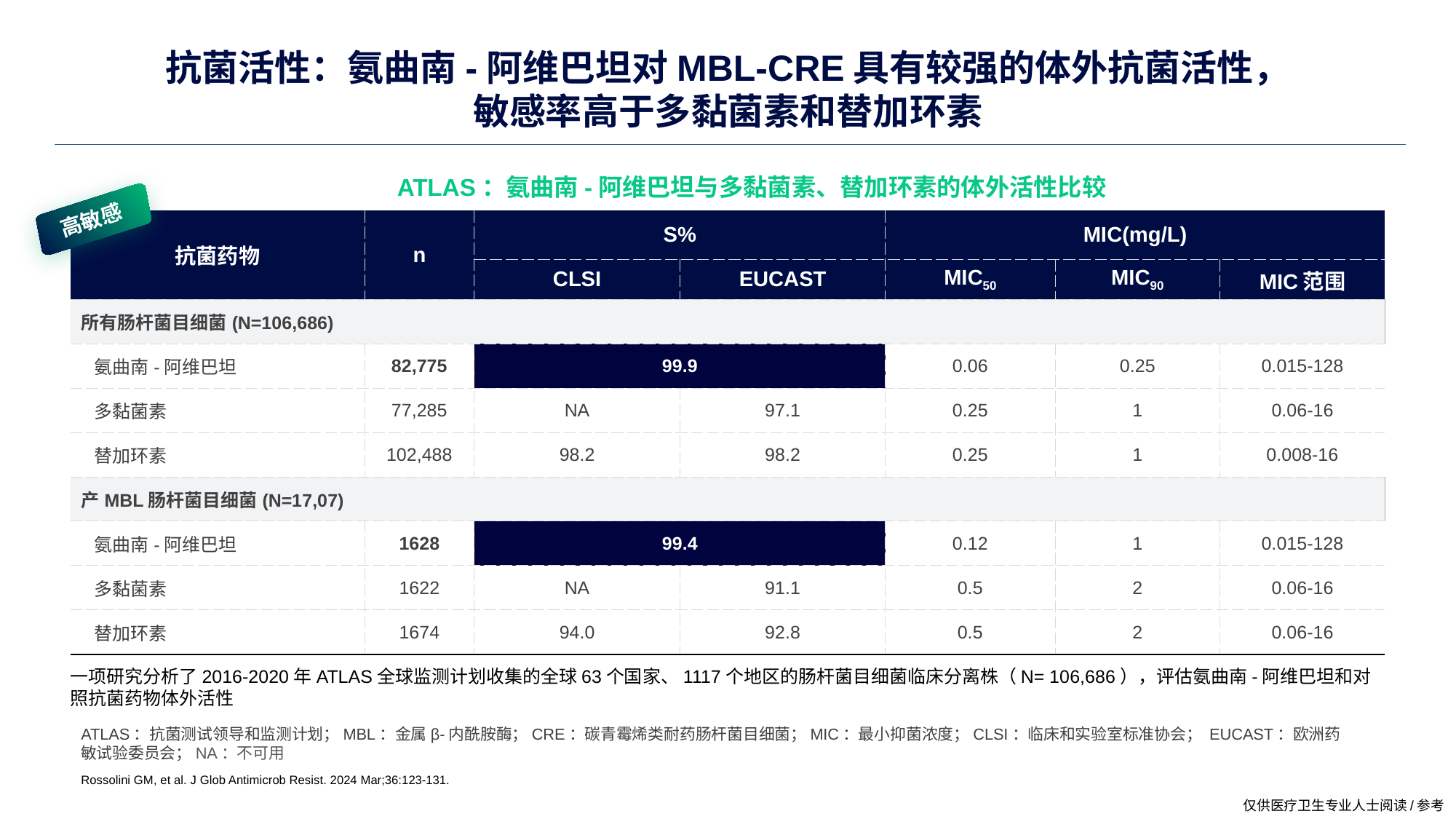

# 抗菌活性：氨曲南-阿维巴坦️对MBL-CRE具有较强的体外抗菌活性， 敏感率高于多黏菌素和替加环素
ATLAS：氨曲南-阿维巴坦与多黏菌素、替加环素的体外活性比较

高敏感
| 抗菌药物 | n | S% |  | MIC(mg/L) |  |  |
| --- | --- | --- | --- | --- | --- | --- |
|  |  | CLSI | EUCAST | MIC50 | MIC90 | MIC范围 |
| 所有肠杆菌目细菌(N=106,686) |  |  |  |  |  |  |
| 氨曲南-阿维巴坦 | 82,775 | 99.9 |  | 0.06 | 0.25 | 0.015-128 |
| 多黏菌素 | 77,285 | NA | 97.1 | 0.25 | 1 | 0.06-16 |
| 替加环素 | 102,488 | 98.2 | 98.2 | 0.25 | 1 | 0.008-16 |
| 产MBL肠杆菌目细菌(N=17,07) |  |  |  |  |  |  |
| 氨曲南-阿维巴坦 | 1628 | 99.4 |  | 0.12 | 1 | 0.015-128 |
| 多黏菌素 | 1622 | NA | 91.1 | 0.5 | 2 | 0.06-16 |
| 替加环素 | 1674 | 94.0 | 92.8 | 0.5 | 2 | 0.06-16 |
一项研究分析了2016-2020年ATLAS全球监测计划收集的全球63个国家、1117个地区的肠杆菌目细菌临床分离株（N= 106,686），评估氨曲南-阿维巴坦和对照抗菌药物体外活性
ATLAS：抗菌测试领导和监测计划；MBL：金属β-内酰胺酶；CRE：碳青霉烯类耐药肠杆菌目细菌；MIC：最小抑菌浓度；CLSI：临床和实验室标准协会； EUCAST：欧洲药敏试验委员会；NA：不可用
Rossolini GM, et al. J Glob Antimicrob Resist. 2024 Mar;36:123-131.
仅供医疗卫生专业人士阅读/参考